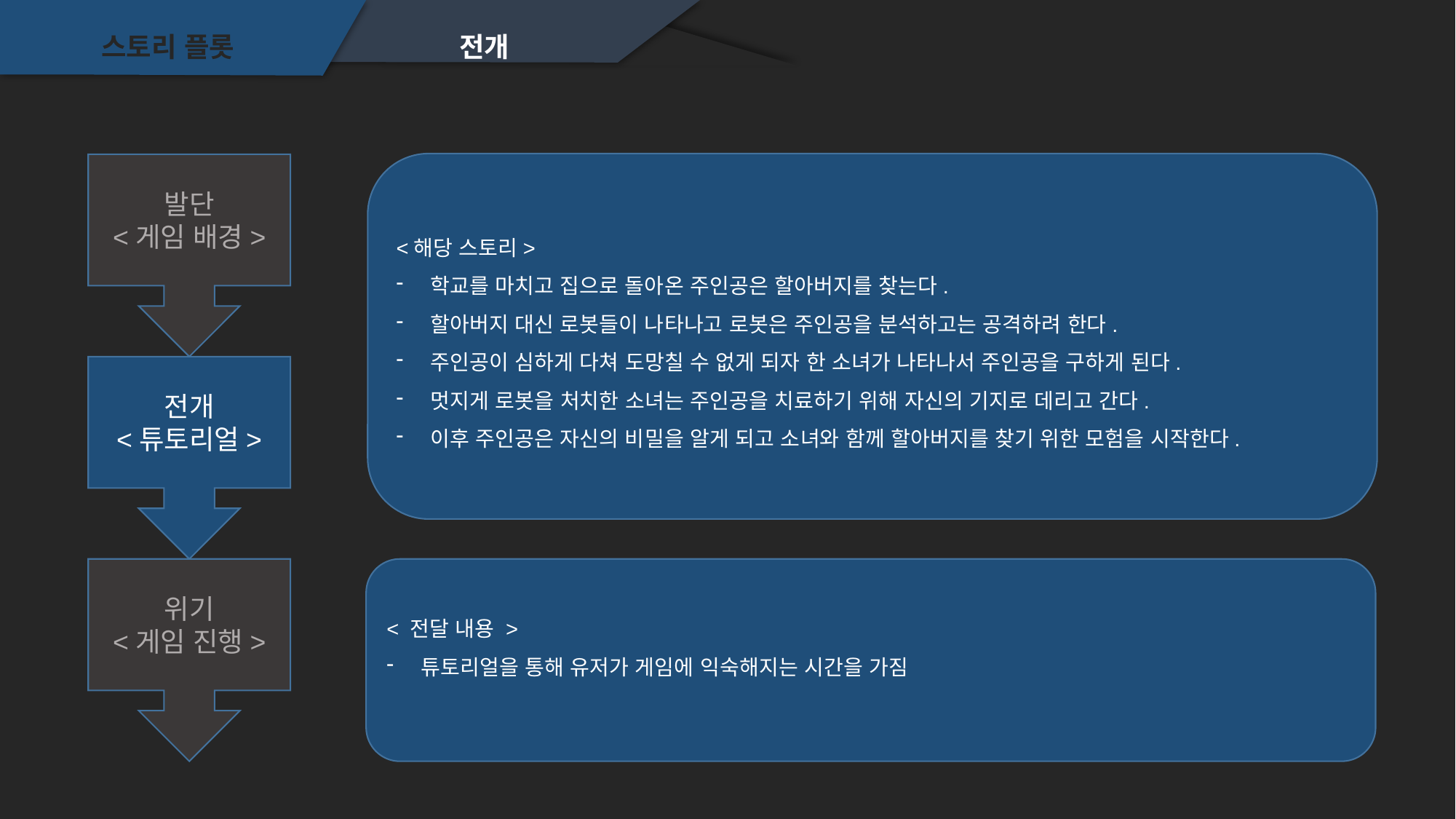

스토리 플롯
전개
<해당 스토리>
학교를 마치고 집으로 돌아온 주인공은 할아버지를 찾는다.
할아버지 대신 로봇들이 나타나고 로봇은 주인공을 분석하고는 공격하려 한다.
주인공이 심하게 다쳐 도망칠 수 없게 되자 한 소녀가 나타나서 주인공을 구하게 된다.
멋지게 로봇을 처치한 소녀는 주인공을 치료하기 위해 자신의 기지로 데리고 간다.
이후 주인공은 자신의 비밀을 알게 되고 소녀와 함께 할아버지를 찾기 위한 모험을 시작한다.
발단
<게임 배경>
전개
<튜토리얼>
< 전달 내용 >
튜토리얼을 통해 유저가 게임에 익숙해지는 시간을 가짐

위기
<게임 진행>